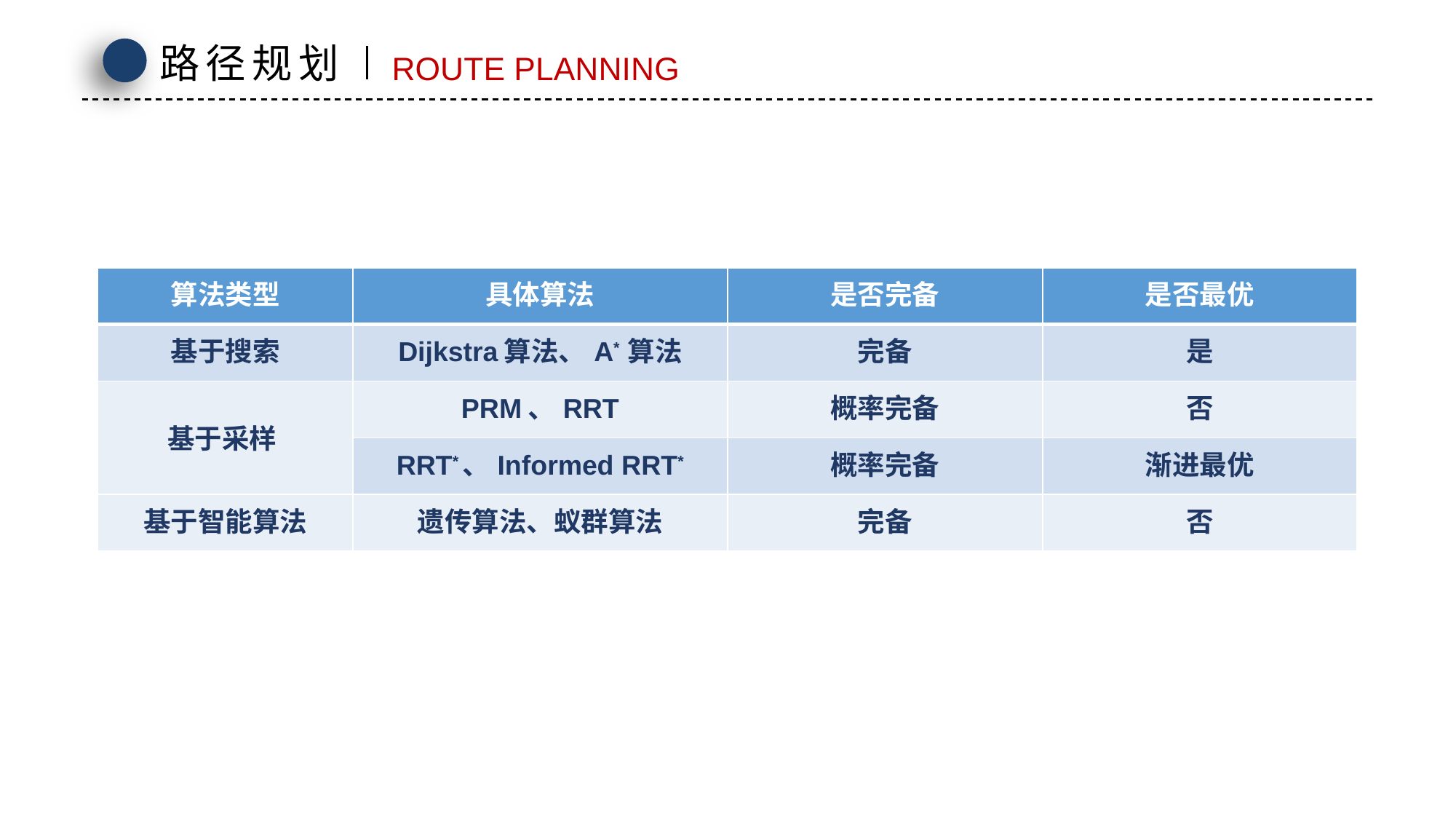

路径规划

ROUTE PLANNING
| 算法类型 | 具体算法 | 是否完备 | 是否最优 |
| --- | --- | --- | --- |
| 基于搜索 | Dijkstra算法、A\* 算法 | 完备 | 是 |
| 基于采样 | PRM、RRT | 概率完备 | 否 |
|  | RRT\*、Informed RRT\* | 概率完备 | 渐进最优 |
| 基于智能算法 | 遗传算法、蚁群算法 | 完备 | 否 |